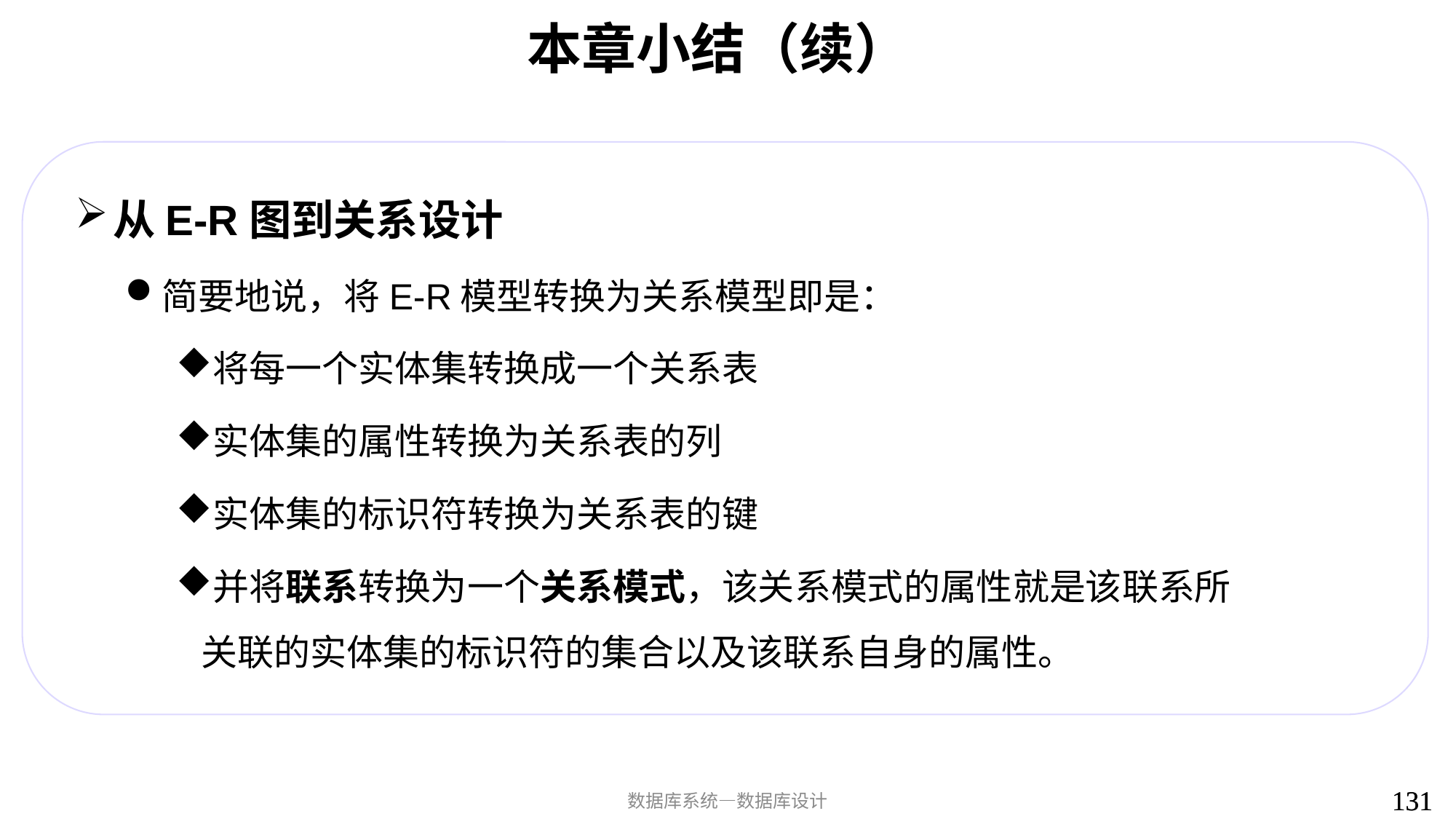

# 本章小结（续）

从E-R图到关系设计
简要地说，将E-R模型转换为关系模型即是：
将每一个实体集转换成一个关系表
实体集的属性转换为关系表的列
实体集的标识符转换为关系表的键
并将联系转换为一个关系模式，该关系模式的属性就是该联系所关联的实体集的标识符的集合以及该联系自身的属性。

131
131
数据库系统—数据库设计